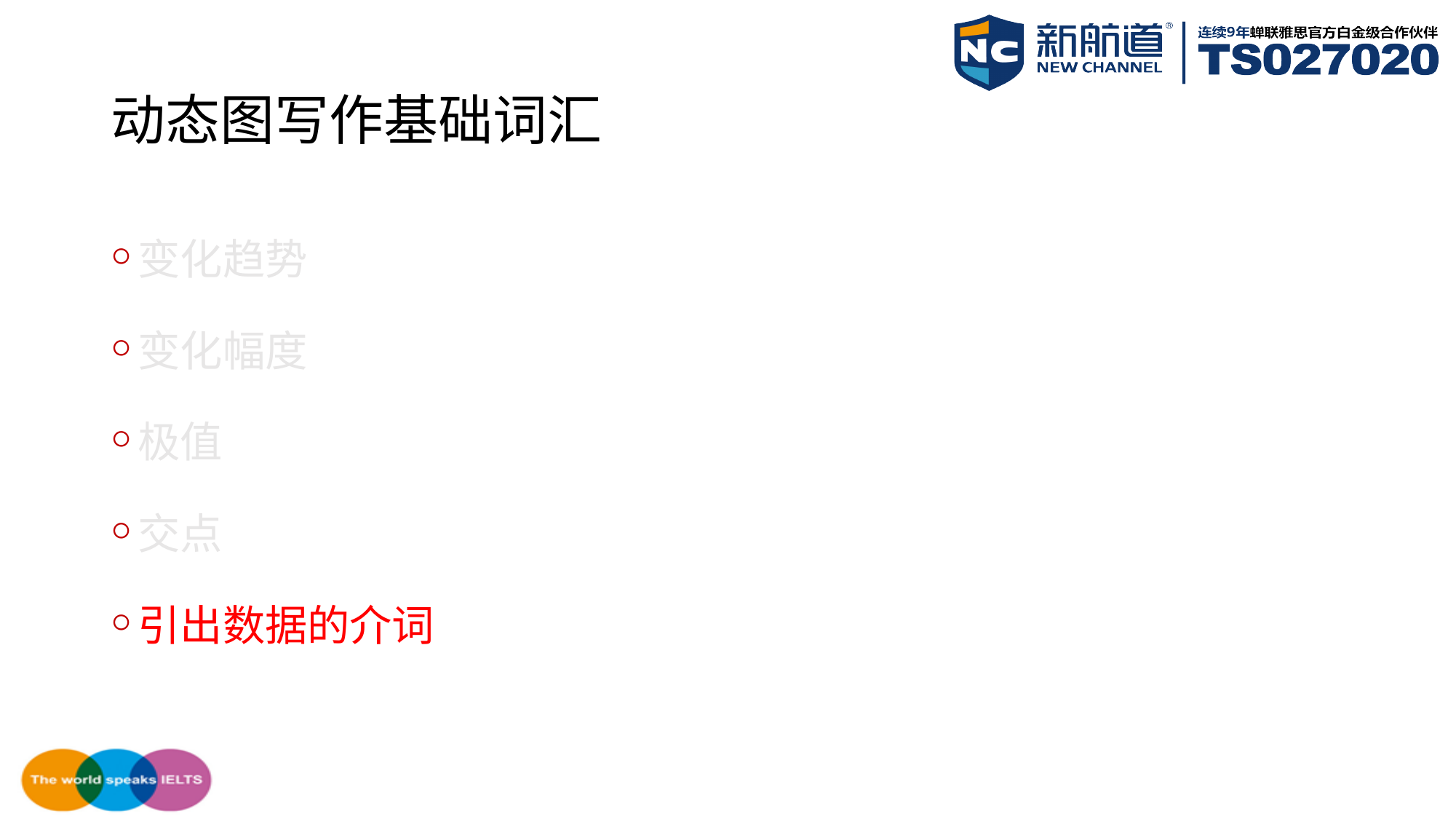

# 动态图写作基础词汇
变化趋势
变化幅度
极值
交点
引出数据的介词